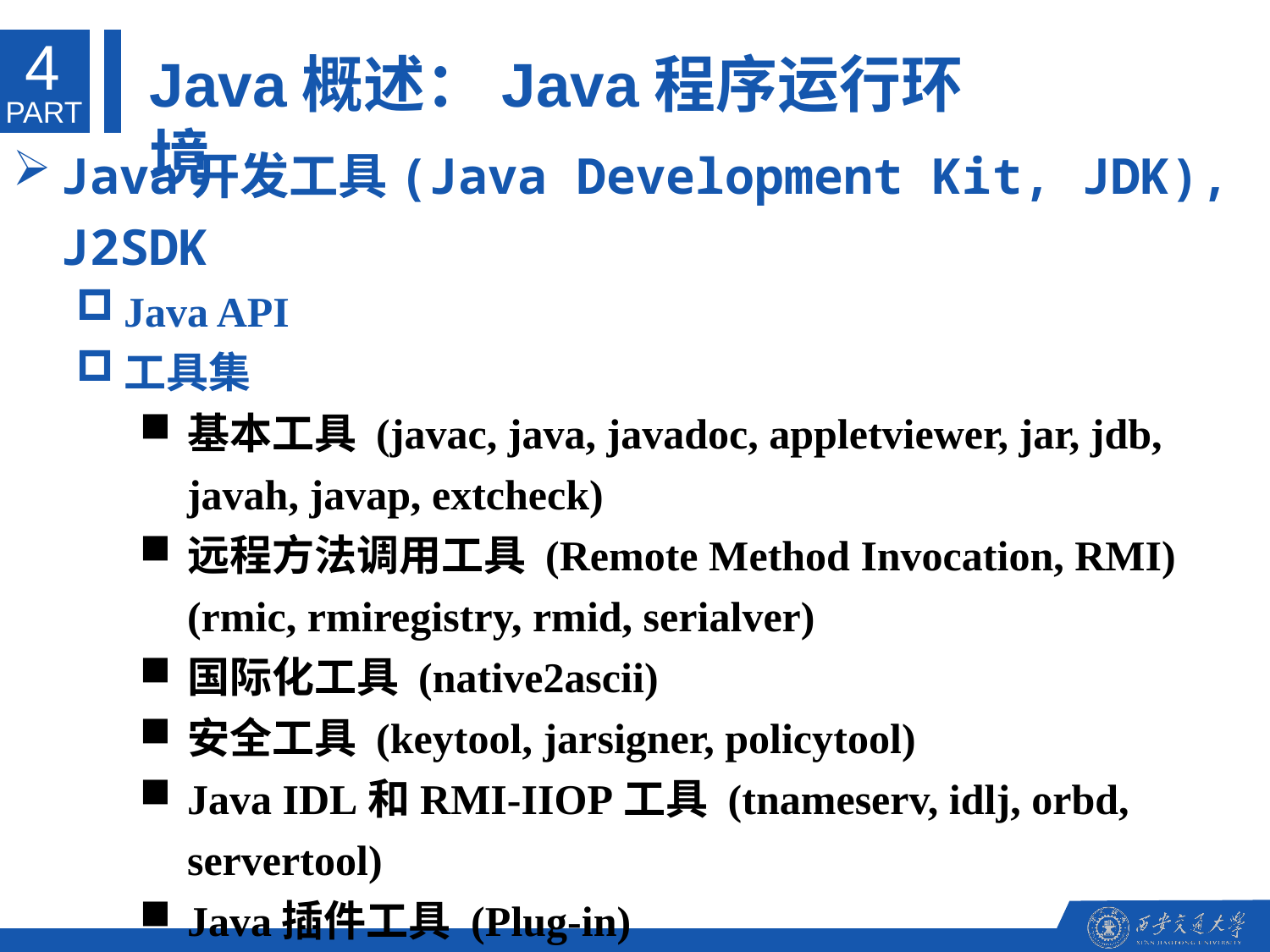

4
Java概述：Java程序运行环境

PART
Java开发工具(Java Development Kit, JDK), J2SDK
Java API
工具集
基本工具 (javac, java, javadoc, appletviewer, jar, jdb, javah, javap, extcheck)
远程方法调用工具 (Remote Method Invocation, RMI) (rmic, rmiregistry, rmid, serialver)
国际化工具 (native2ascii)
安全工具 (keytool, jarsigner, policytool)
Java IDL和RMI-IIOP工具 (tnameserv, idlj, orbd, servertool)
Java插件工具 (Plug-in)